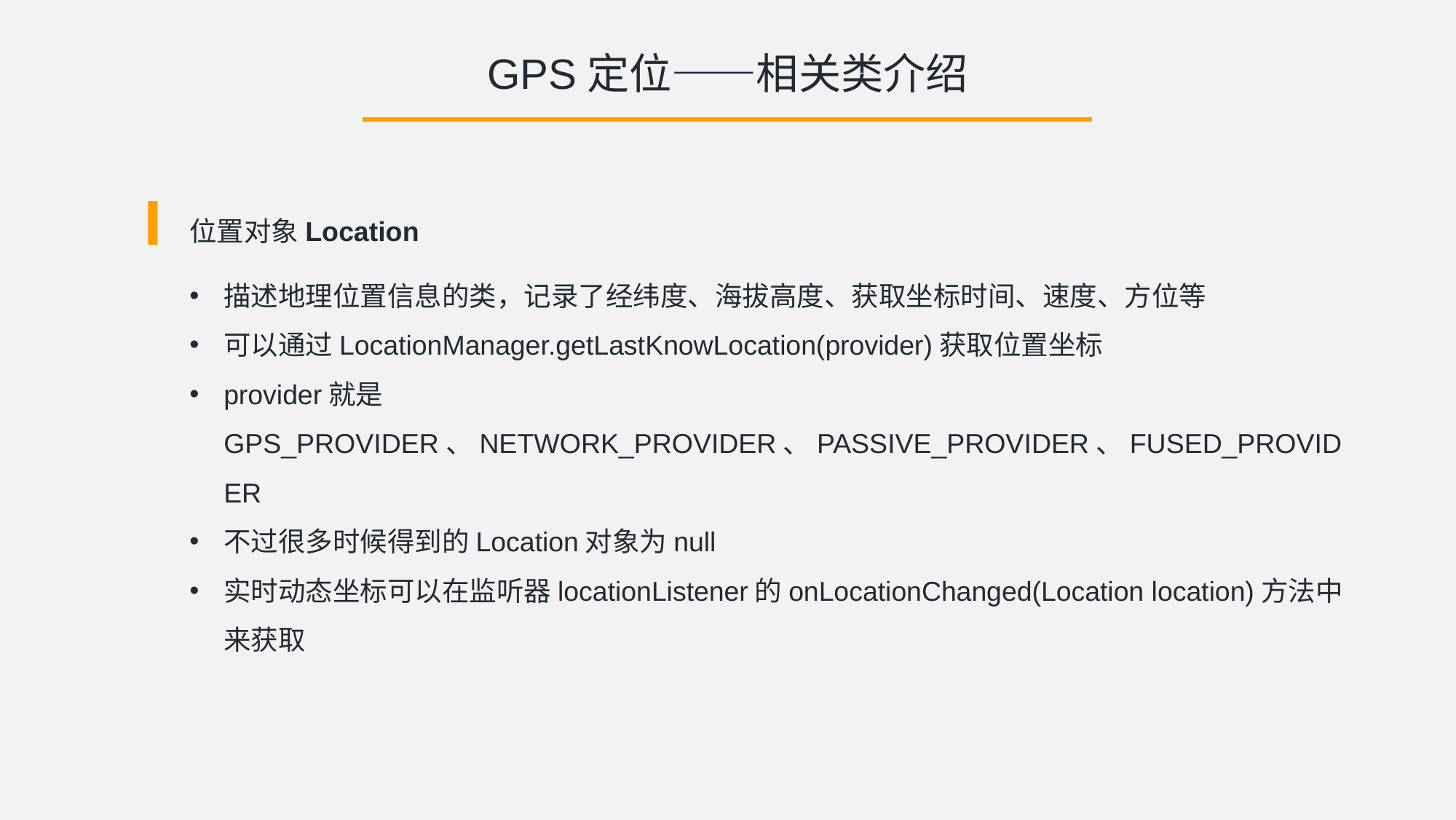

GPS定位——相关类介绍
位置对象Location

描述地理位置信息的类，记录了经纬度、海拔高度、获取坐标时间、速度、方位等
可以通过LocationManager.getLastKnowLocation(provider)获取位置坐标
provider就是GPS_PROVIDER、NETWORK_PROVIDER、PASSIVE_PROVIDER、FUSED_PROVIDER
不过很多时候得到的Location对象为null
实时动态坐标可以在监听器locationListener的onLocationChanged(Location location)方法中来获取